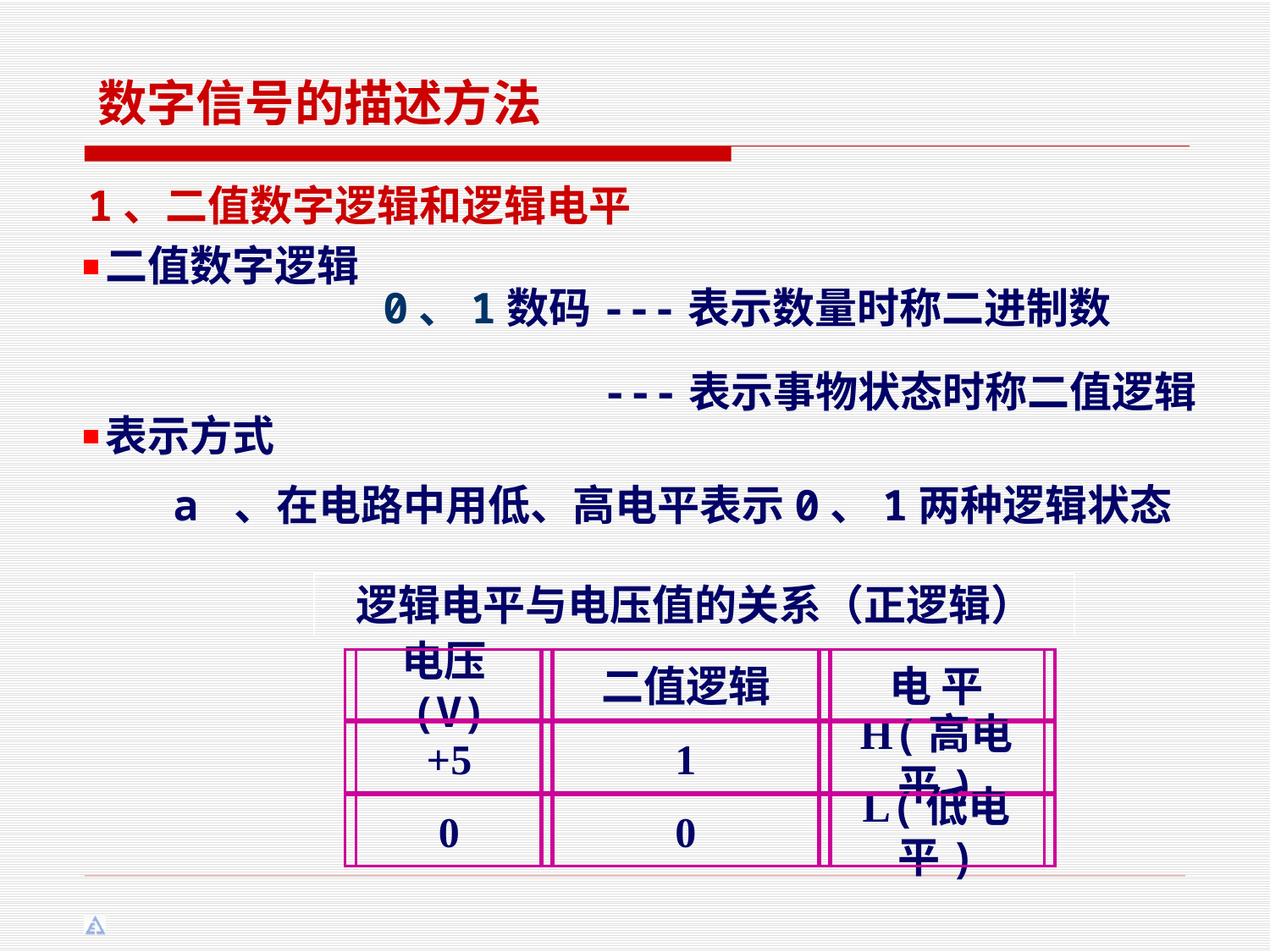

数字信号的描述方法
1、二值数字逻辑和逻辑电平
二值数字逻辑

 0、1数码---表示数量时称二进制数
            ---表示事物状态时称二值逻辑
表示方式

   a 、在电路中用低、高电平表示0、1两种逻辑状态
逻辑电平与电压值的关系（正逻辑）

电压(V)

二值逻辑

电 平

+5

1

H(高电平)

0

0

L(低电平)